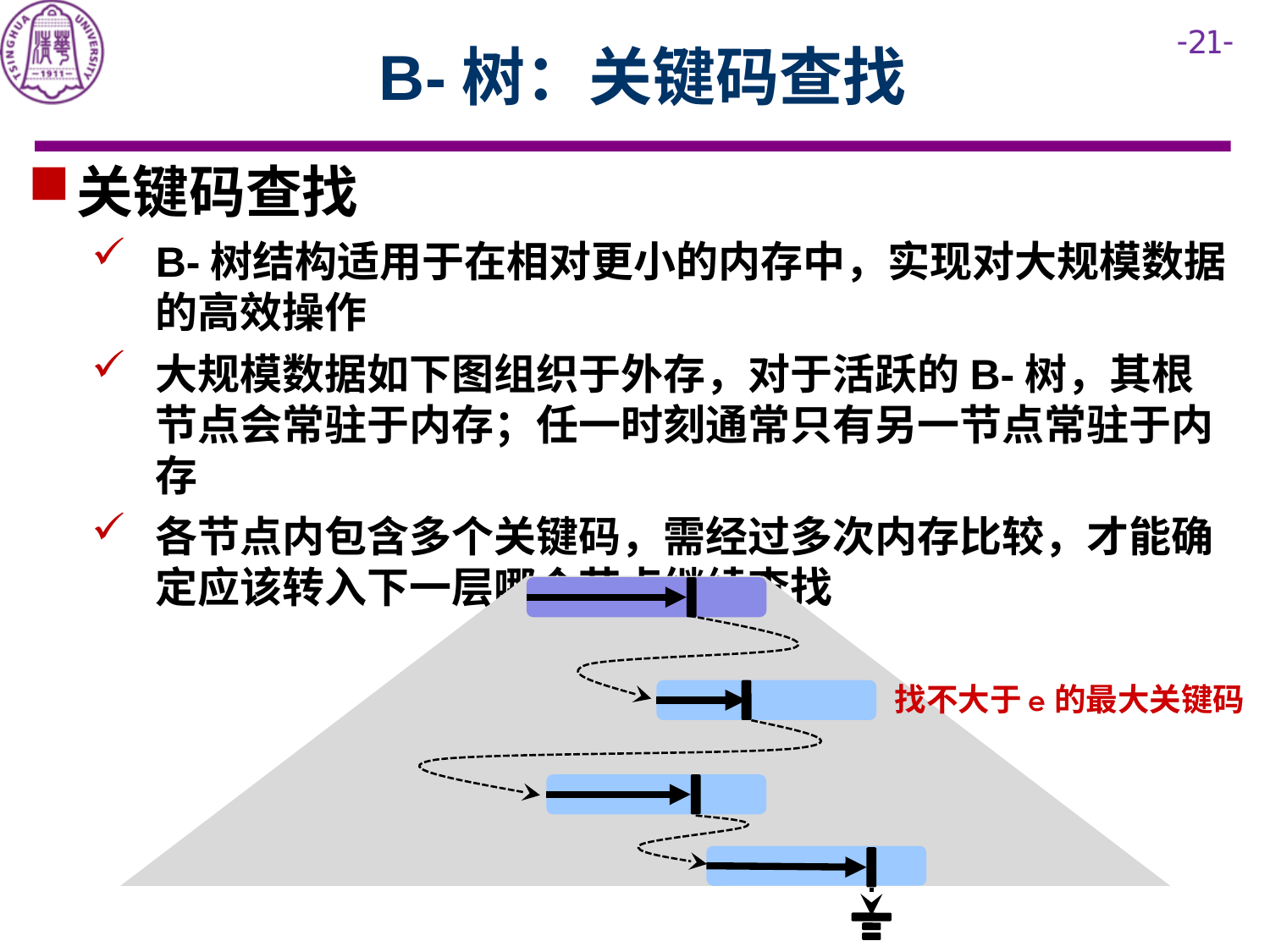

# B-树：关键码查找
关键码查找
B-树结构适用于在相对更小的内存中，实现对大规模数据的高效操作
大规模数据如下图组织于外存，对于活跃的B-树，其根节点会常驻于内存；任一时刻通常只有另一节点常驻于内存
各节点内包含多个关键码，需经过多次内存比较，才能确定应该转入下一层哪个节点继续查找

找不大于e的最大关键码